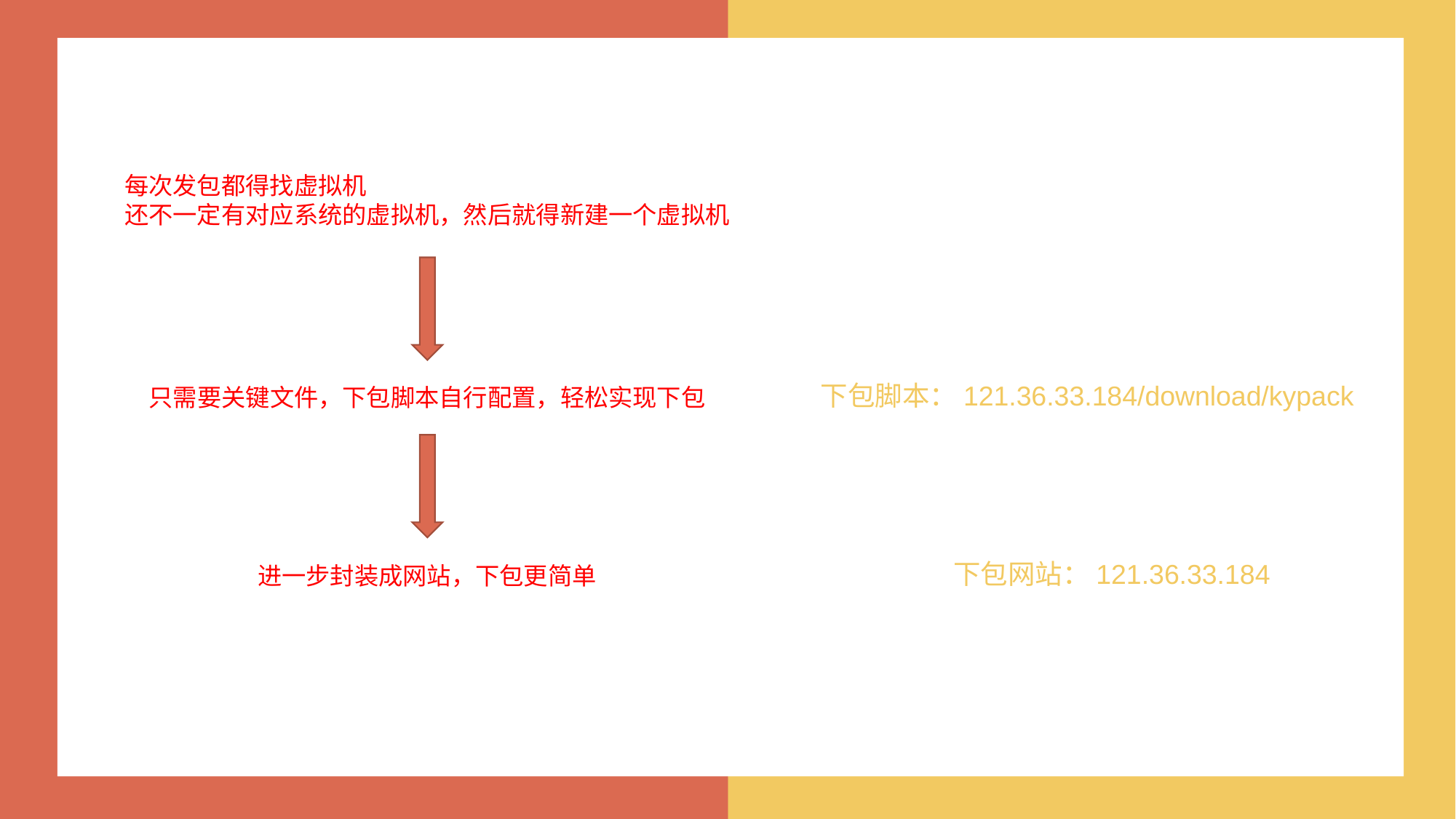

这些大师
每次发包都得找虚拟机
还不一定有对应系统的虚拟机，然后就得新建一个虚拟机

下包脚本：121.36.33.184/download/kypack
只需要关键文件，下包脚本自行配置，轻松实现下包

下包网站：121.36.33.184
进一步封装成网站，下包更简单